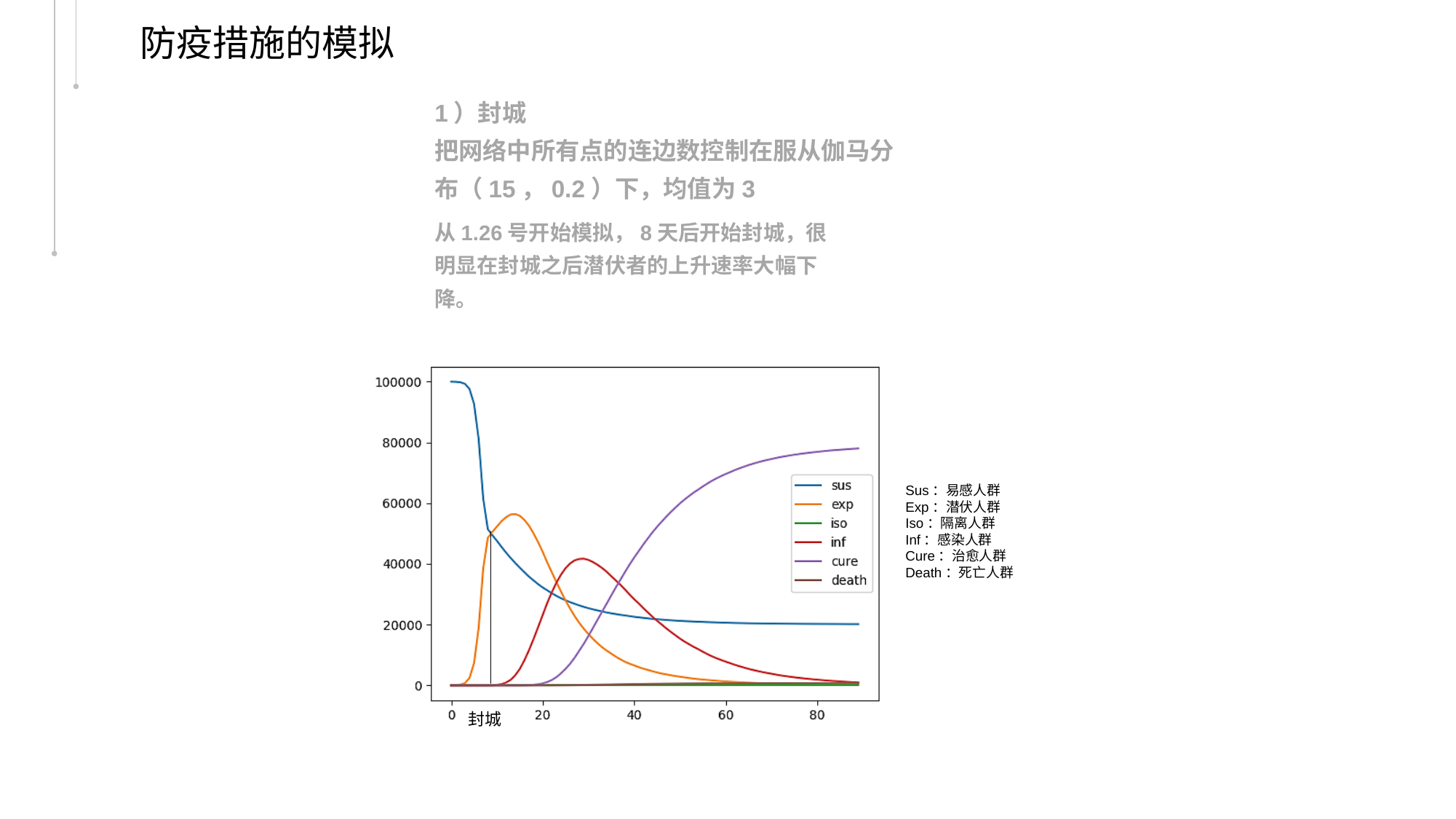

防疫措施的模拟
1）封城
把网络中所有点的连边数控制在服从伽马分布（15，0.2）下，均值为3

从1.26号开始模拟，8天后开始封城，很明显在封城之后潜伏者的上升速率大幅下降。

Sus：易感人群
Exp：潜伏人群
Iso：隔离人群
Inf：感染人群
Cure：治愈人群
Death：死亡人群
封城